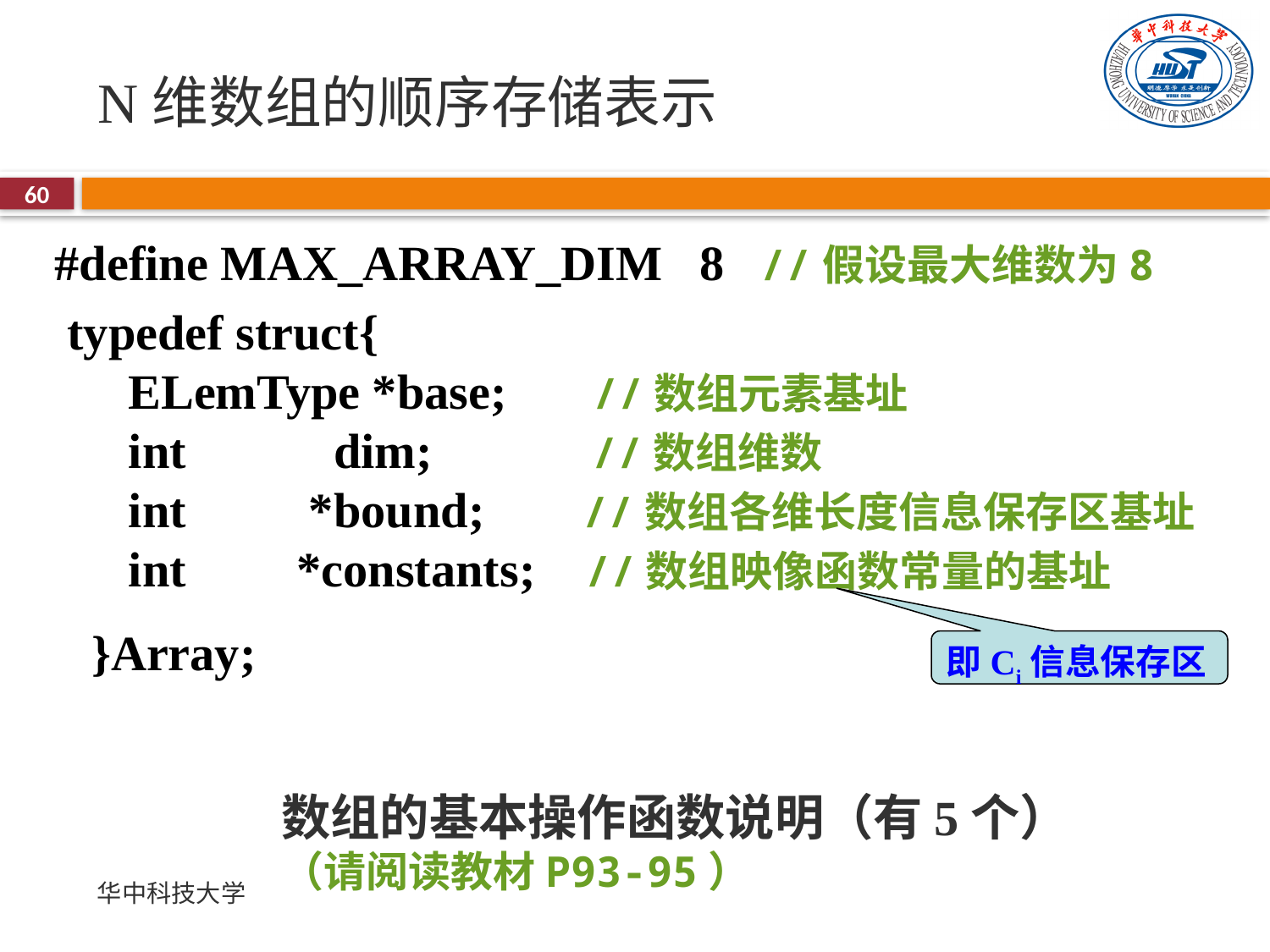

# N维数组的顺序存储表示
60
#define MAX_ARRAY_DIM   8   //假设最大维数为8
 typedef struct{
      ELemType *base;       //数组元素基址
      int            dim;             //数组维数
      int          *bound;        //数组各维长度信息保存区基址
      int         *constants;    //数组映像函数常量的基址
   }Array;
即Ci信息保存区
数组的基本操作函数说明（有5个）
（请阅读教材P93-95）
华中科技大学